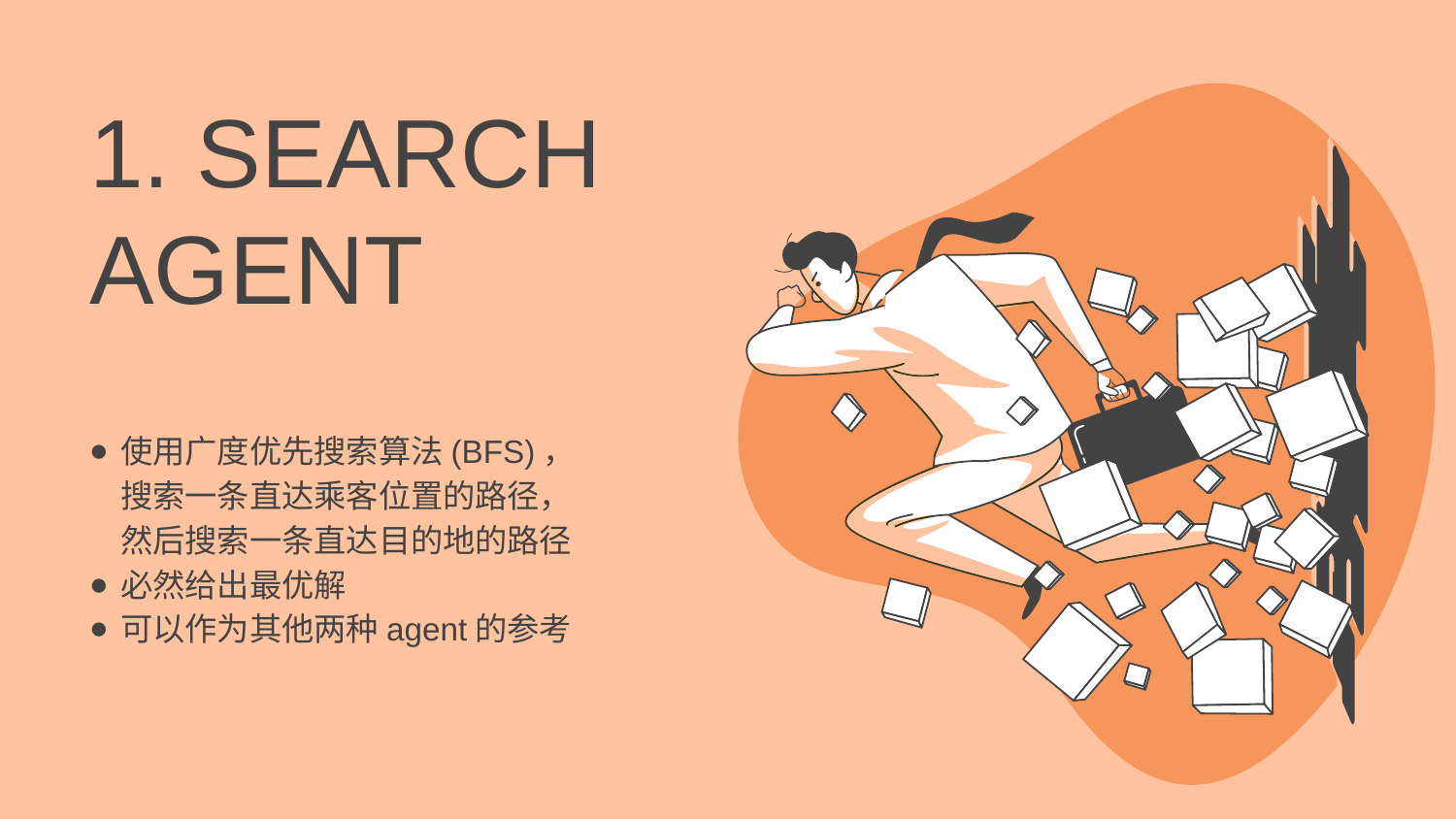

# 1. SEARCH AGENT

使用广度优先搜索算法(BFS)，搜索一条直达乘客位置的路径，然后搜索一条直达目的地的路径
必然给出最优解
可以作为其他两种agent的参考